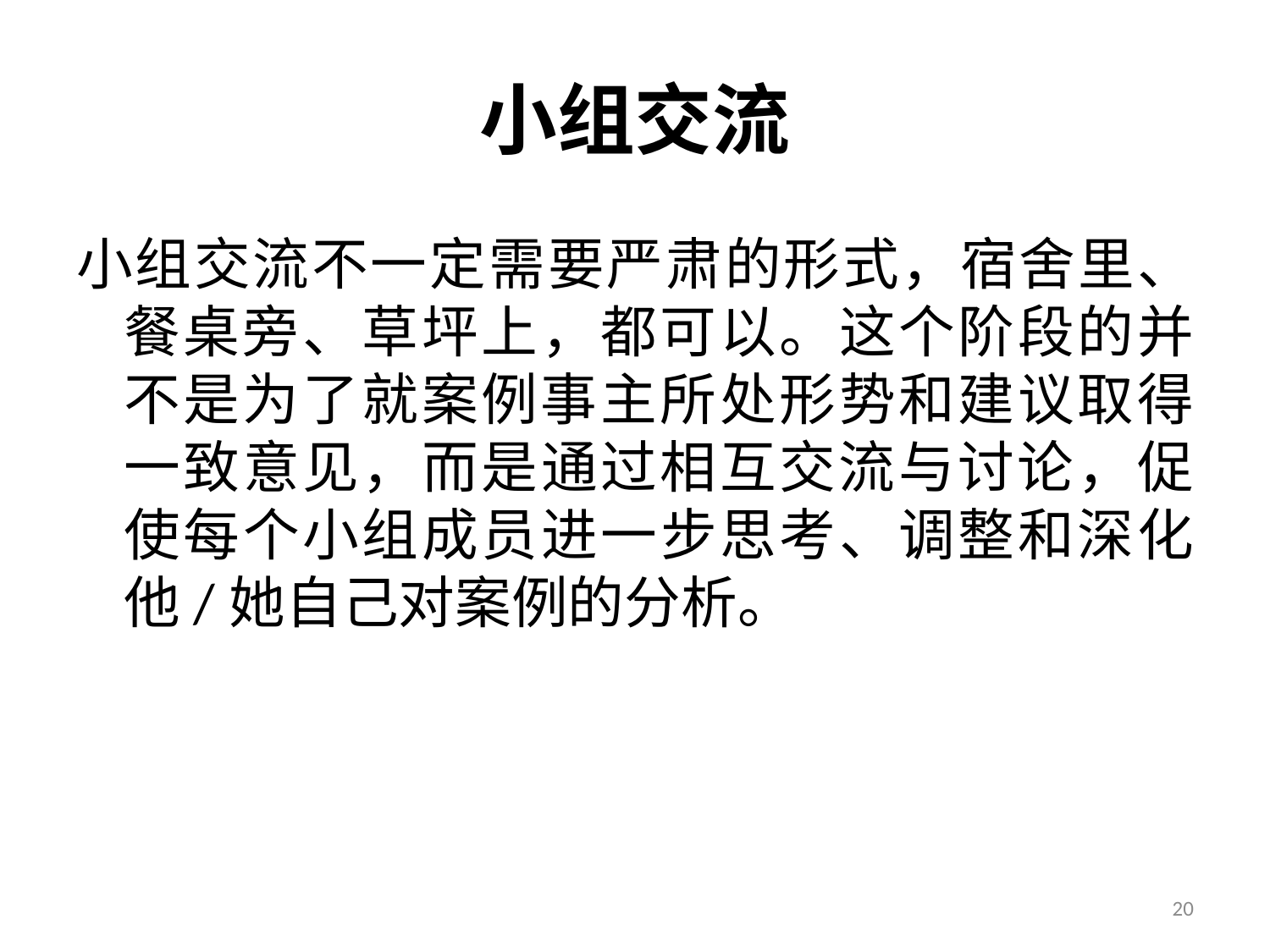

# 小组交流
小组交流不一定需要严肃的形式，宿舍里、餐桌旁、草坪上，都可以。这个阶段的并不是为了就案例事主所处形势和建议取得一致意见，而是通过相互交流与讨论，促使每个小组成员进一步思考、调整和深化他/她自己对案例的分析。
20